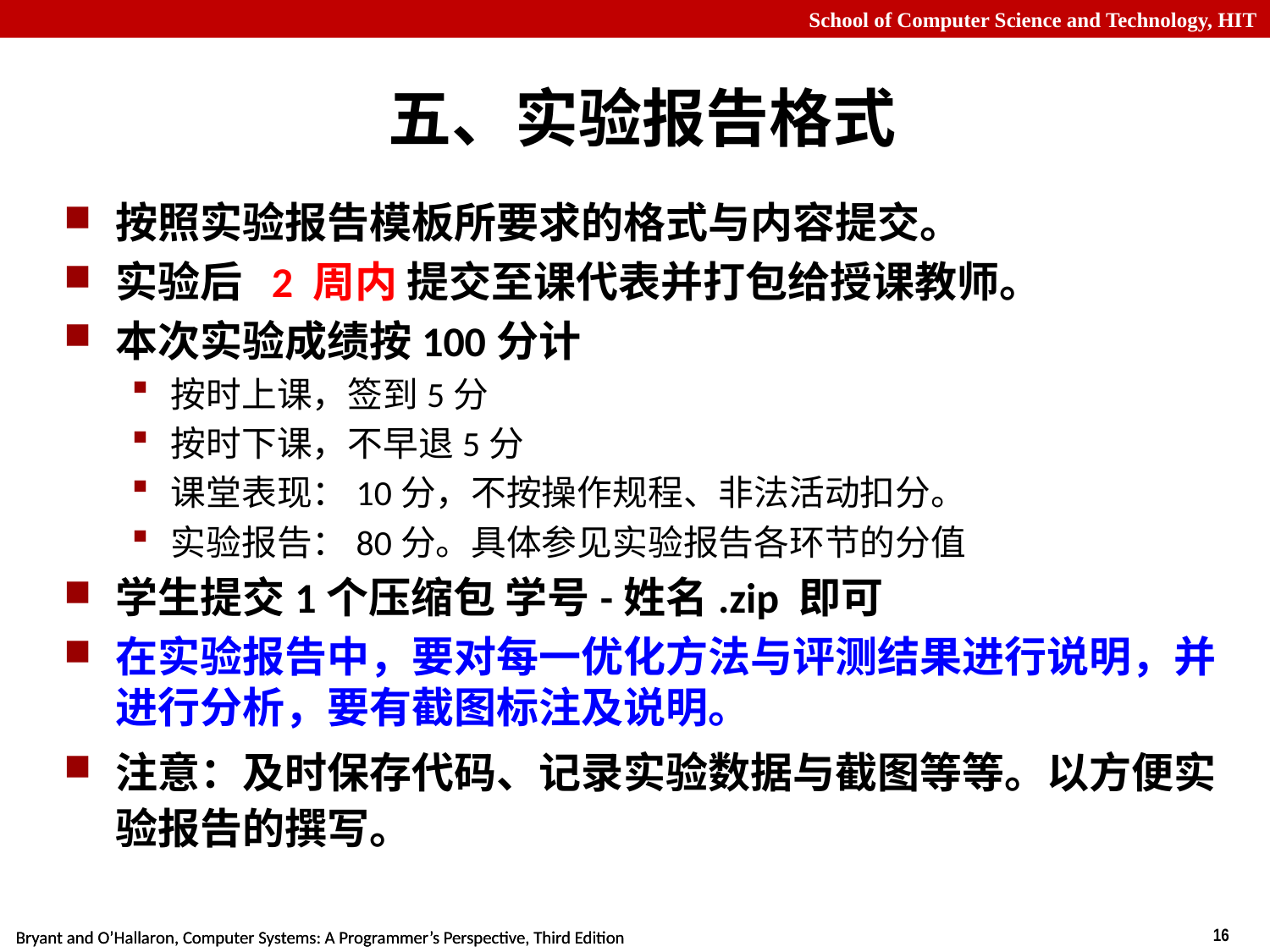

# 五、实验报告格式
按照实验报告模板所要求的格式与内容提交。
实验后  2 周内 提交至课代表并打包给授课教师。
本次实验成绩按100分计
按时上课，签到5分
按时下课，不早退5分
课堂表现：10分，不按操作规程、非法活动扣分。
实验报告：80分。具体参见实验报告各环节的分值
学生提交1个压缩包 学号-姓名.zip 即可
在实验报告中，要对每一优化方法与评测结果进行说明，并进行分析，要有截图标注及说明。
注意：及时保存代码、记录实验数据与截图等等。以方便实验报告的撰写。